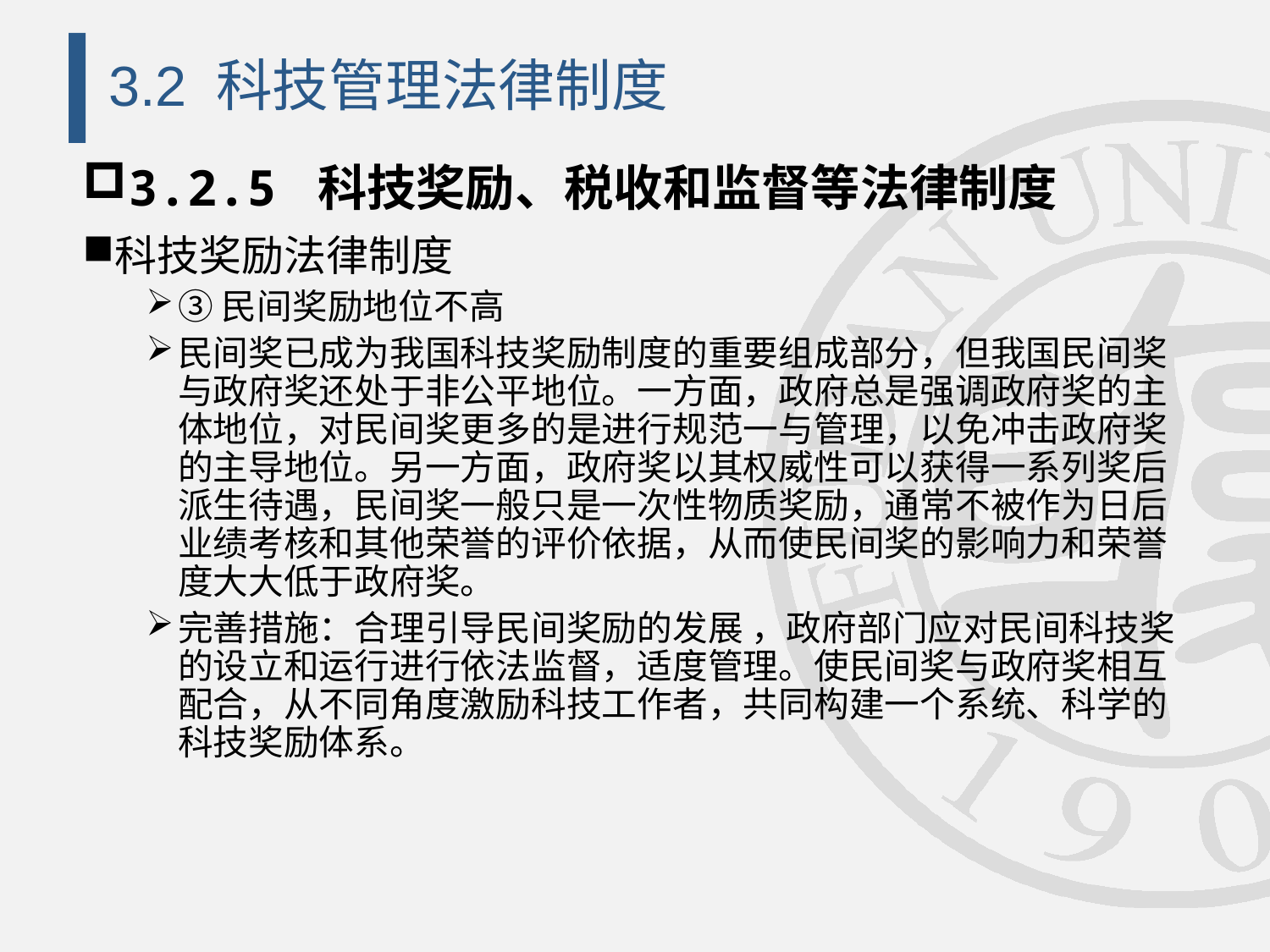

# 3.2 科技管理法律制度
3.2.5 科技奖励、税收和监督等法律制度
科技奖励法律制度
③民间奖励地位不高
民间奖已成为我国科技奖励制度的重要组成部分，但我国民间奖与政府奖还处于非公平地位。一方面，政府总是强调政府奖的主体地位，对民间奖更多的是进行规范一与管理，以免冲击政府奖的主导地位。另一方面，政府奖以其权威性可以获得一系列奖后派生待遇，民间奖一般只是一次性物质奖励，通常不被作为日后业绩考核和其他荣誉的评价依据，从而使民间奖的影响力和荣誉度大大低于政府奖。
完善措施：合理引导民间奖励的发展 ，政府部门应对民间科技奖的设立和运行进行依法监督，适度管理。使民间奖与政府奖相互配合，从不同角度激励科技工作者，共同构建一个系统、科学的科技奖励体系。